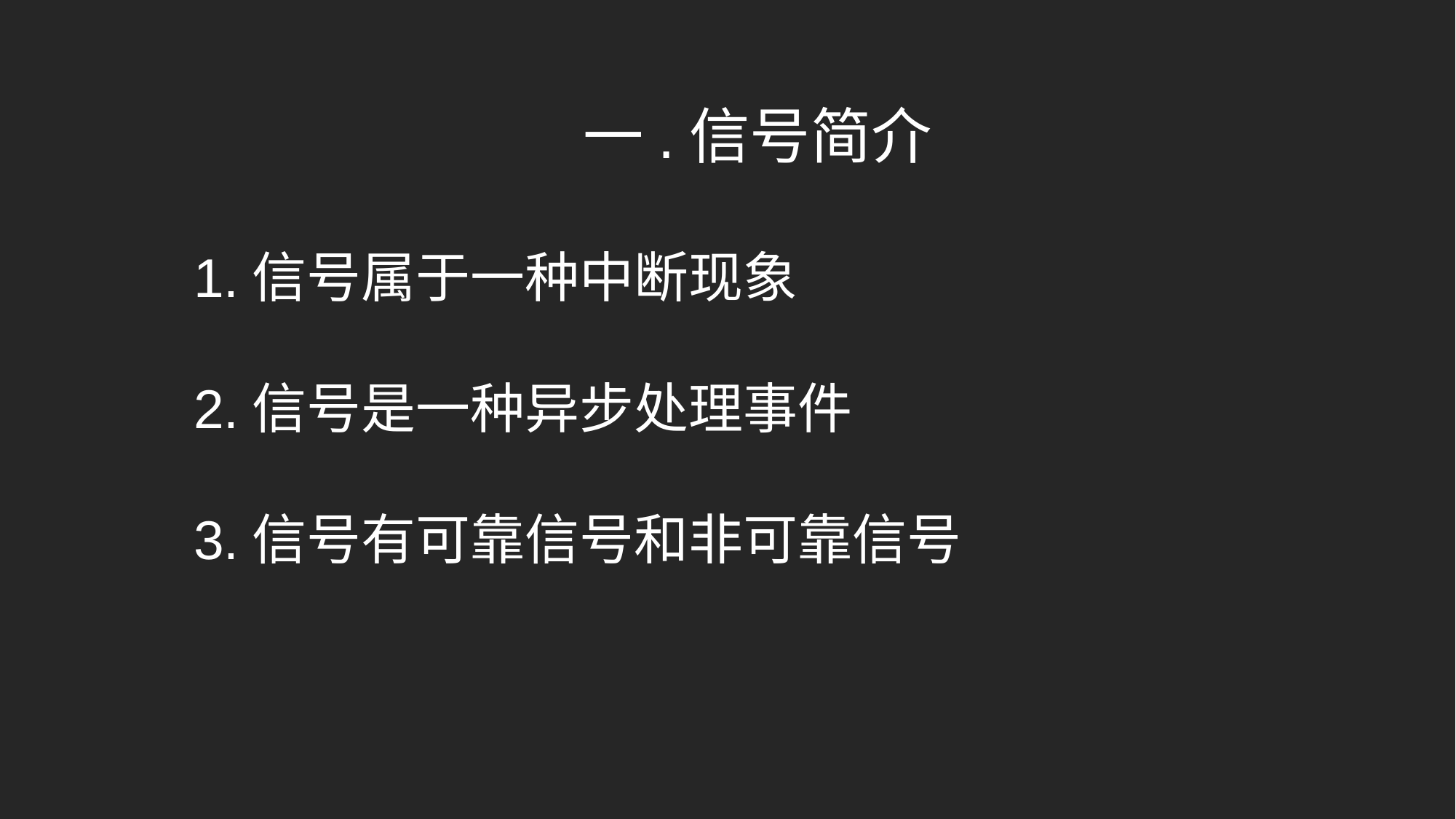

一.信号简介

1.信号属于一种中断现象

2.信号是一种异步处理事件

3.信号有可靠信号和非可靠信号